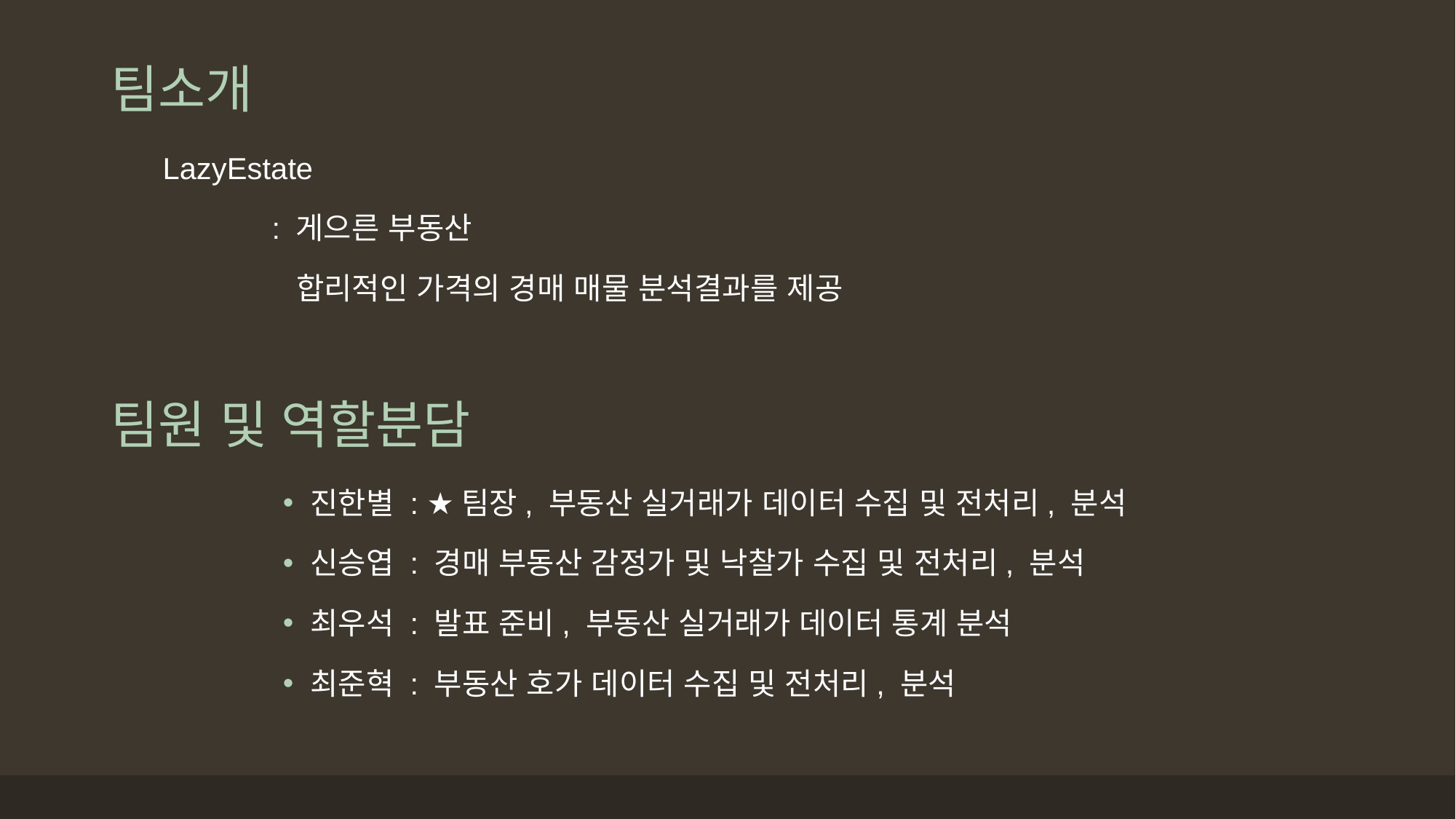

# 팀소개
LazyEstate
	: 게으른 부동산
	  합리적인 가격의 경매 매물 분석결과를 제공
팀원 및 역할분담
진한별 : ★팀장, 부동산 실거래가 데이터 수집 및 전처리, 분석
신승엽 : 경매 부동산 감정가 및 낙찰가 수집 및 전처리, 분석
최우석 : 발표 준비, 부동산 실거래가 데이터 통계 분석
최준혁 : 부동산 호가 데이터 수집 및 전처리, 분석